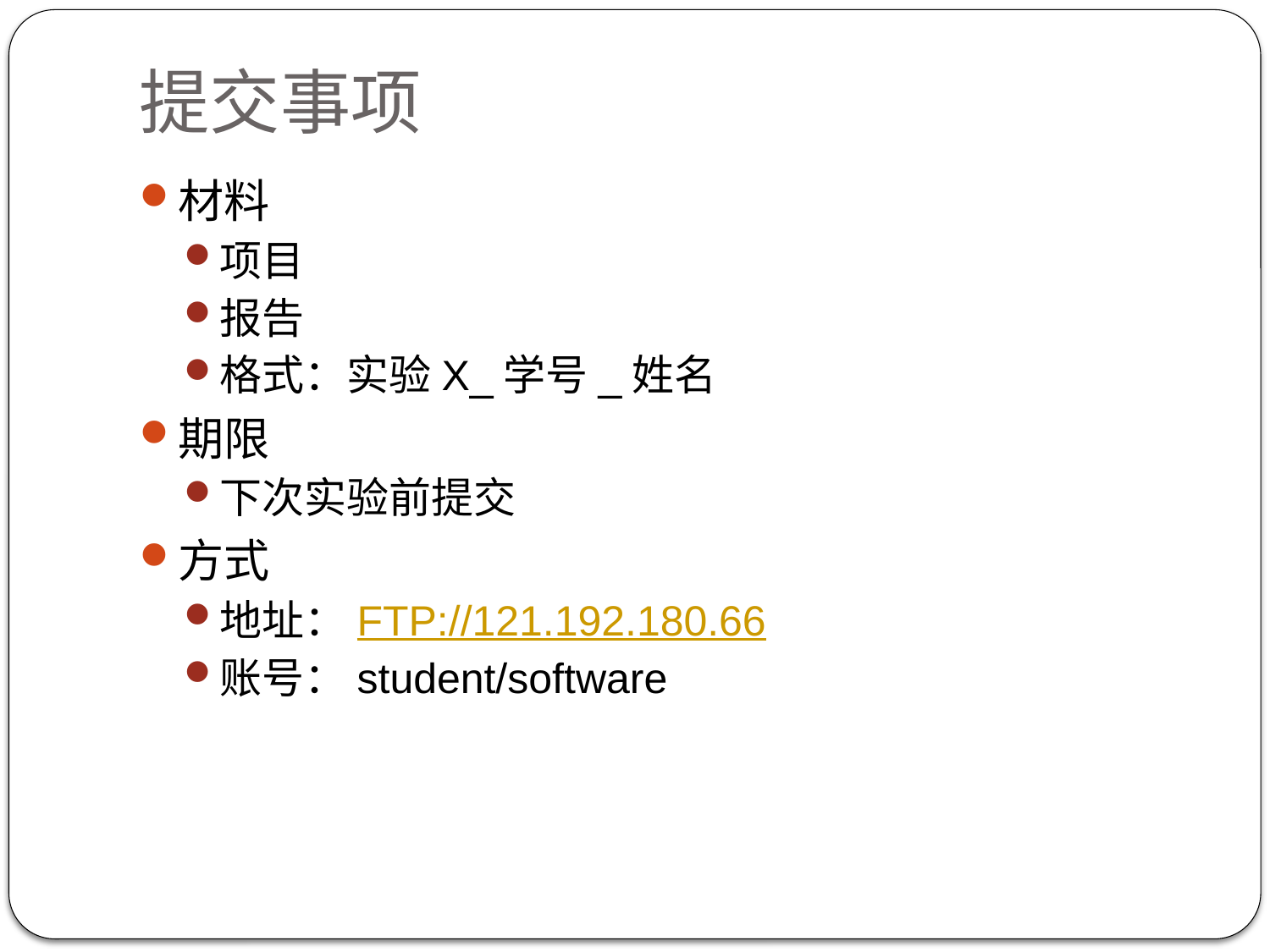

# 提交事项
材料
项目
报告
格式：实验X_学号_姓名
期限
下次实验前提交
方式
地址：FTP://121.192.180.66
账号：student/software